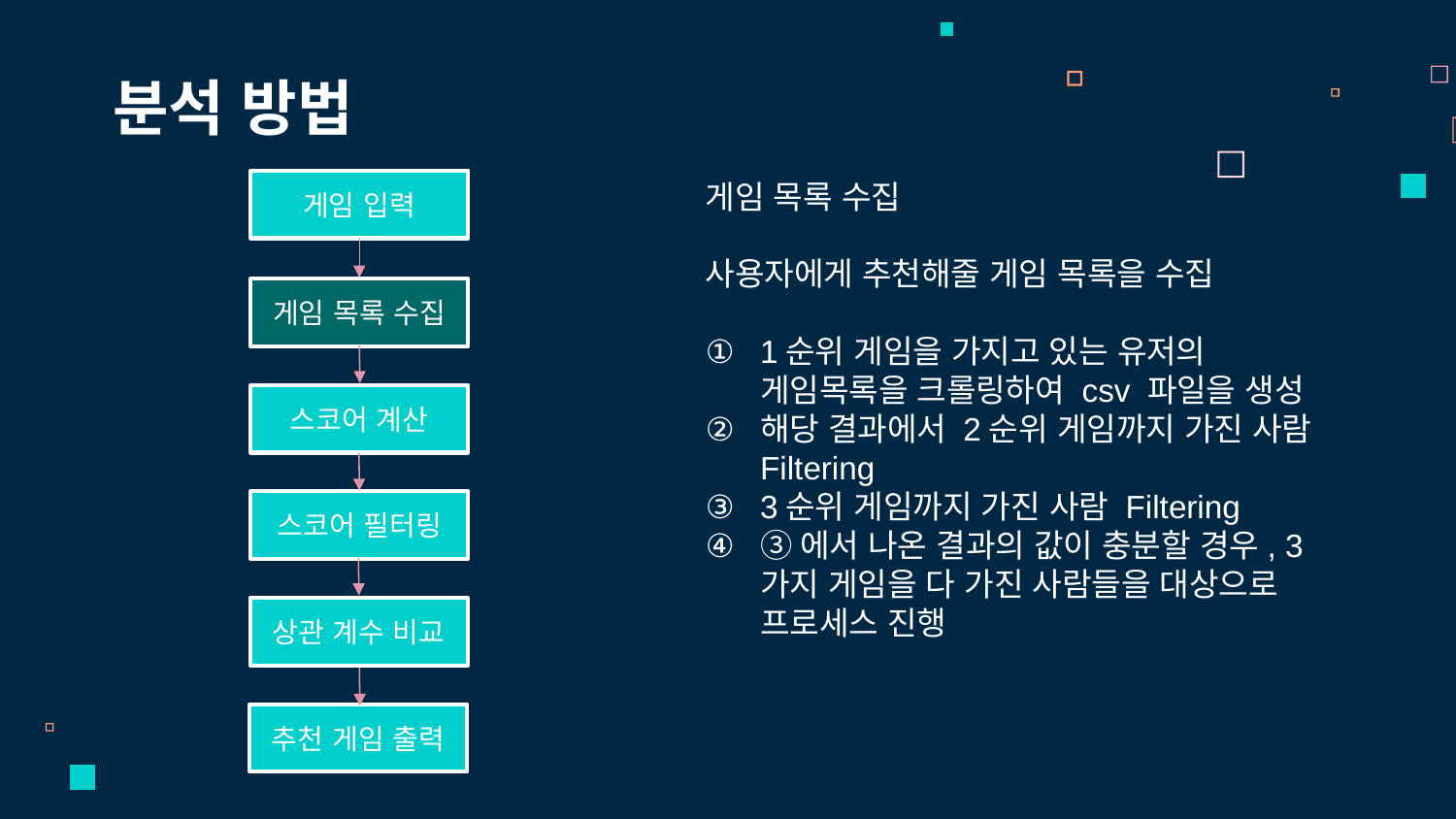

분석 방법
게임 입력
게임 목록 수집

사용자에게 추천해줄 게임 목록을 수집

1순위 게임을 가지고 있는 유저의 게임목록을 크롤링하여 csv 파일을 생성
해당 결과에서 2순위 게임까지 가진 사람 Filtering
3순위 게임까지 가진 사람 Filtering
③에서 나온 결과의 값이 충분할 경우, 3가지 게임을 다 가진 사람들을 대상으로 프로세스 진행

게임 목록 수집
스코어 계산
스코어 필터링
상관 계수 비교
추천 게임 출력